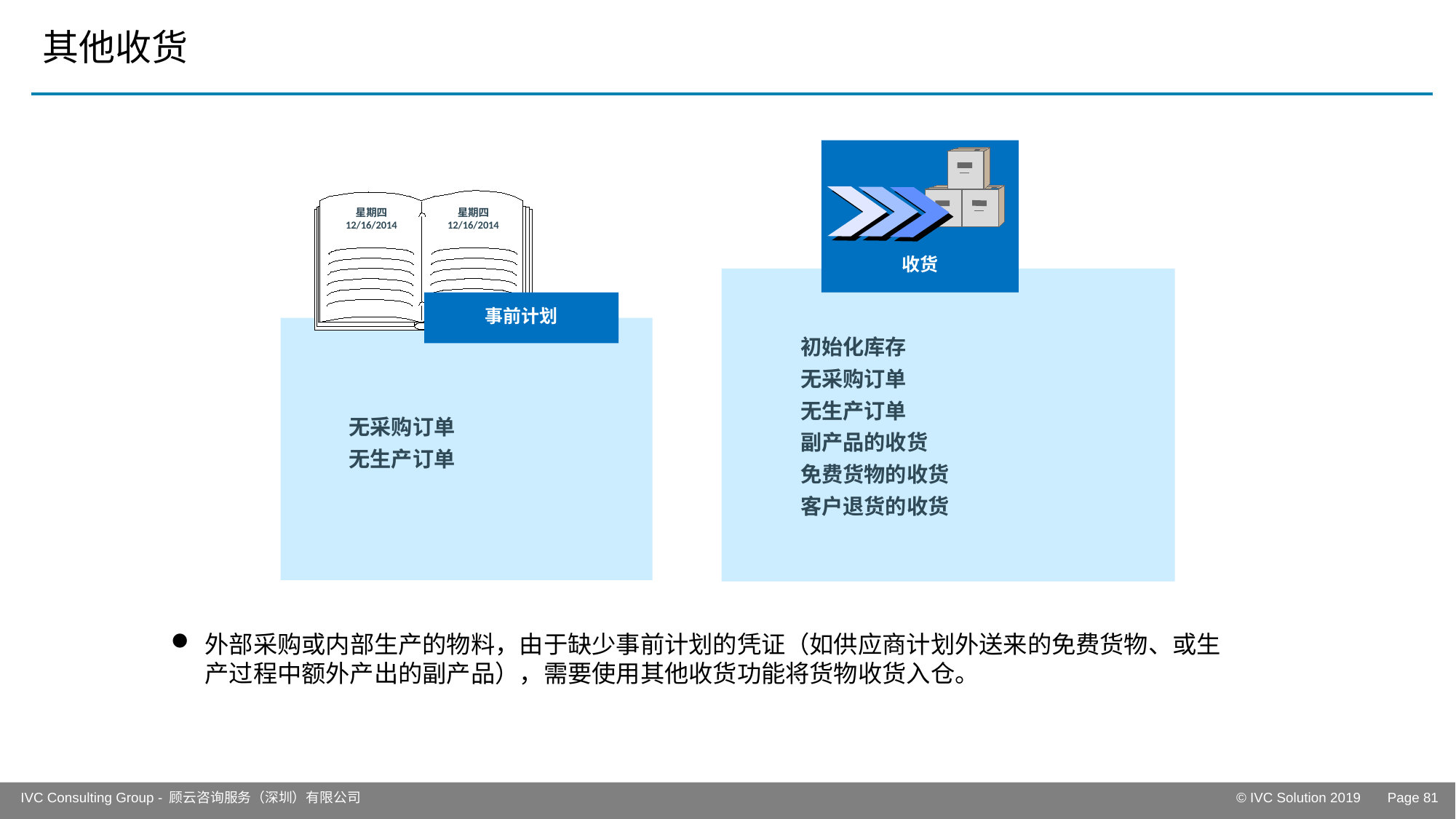

# 其他收货

星期四
12/16/2014
星期四
12/16/2014

收货

事前计划

初始化库存
无采购订单
无生产订单
副产品的收货
免费货物的收货
客户退货的收货
无采购订单
无生产订单

外部采购或内部生产的物料，由于缺少事前计划的凭证（如供应商计划外送来的免费货物、或生产过程中额外产出的副产品），需要使用其他收货功能将货物收货入仓。